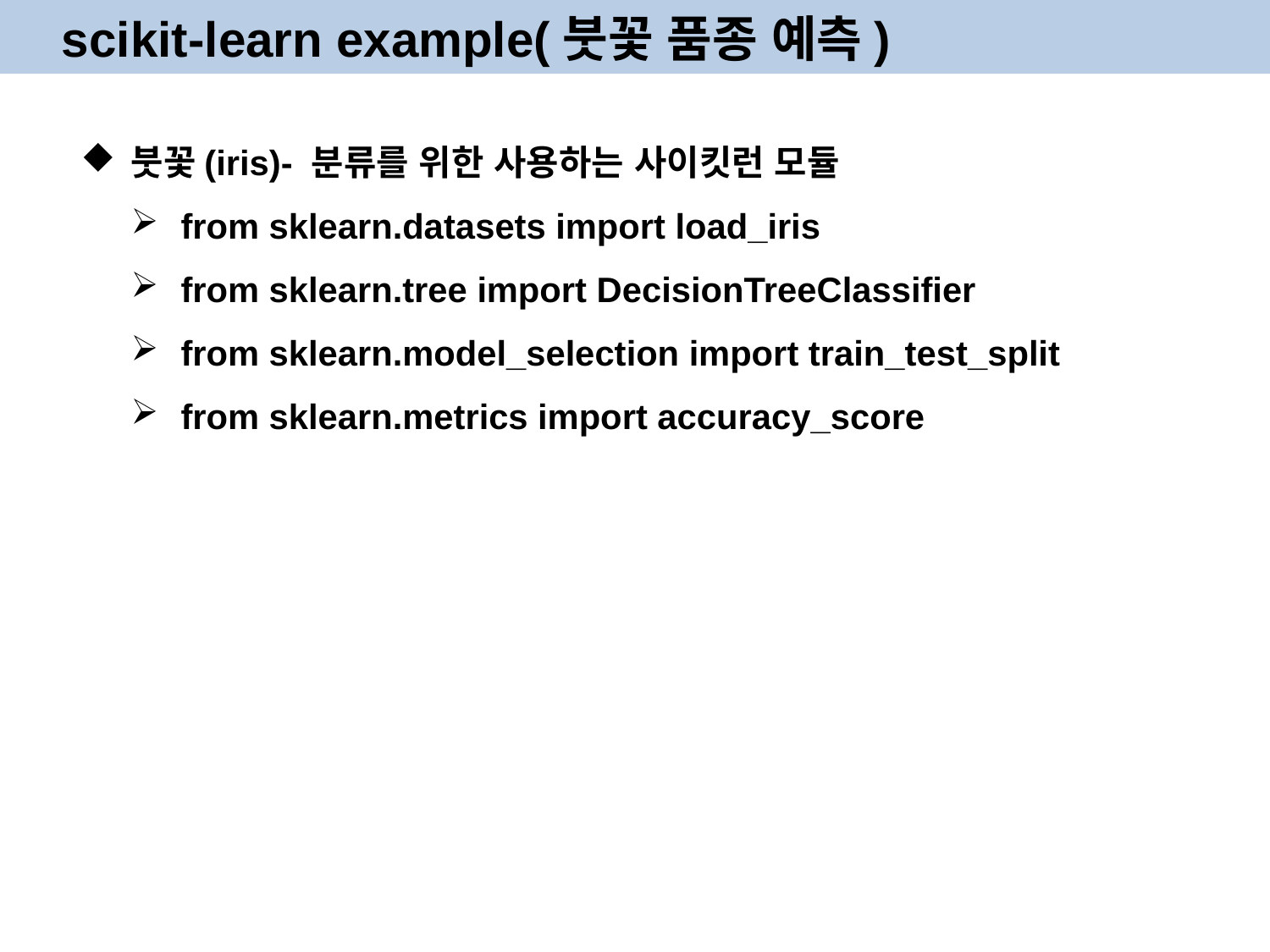

scikit-learn example(붓꽃 품종 예측)
붓꽃(iris)- 분류를 위한 사용하는 사이킷런 모듈
from sklearn.datasets import load_iris
from sklearn.tree import DecisionTreeClassifier
from sklearn.model_selection import train_test_split
from sklearn.metrics import accuracy_score